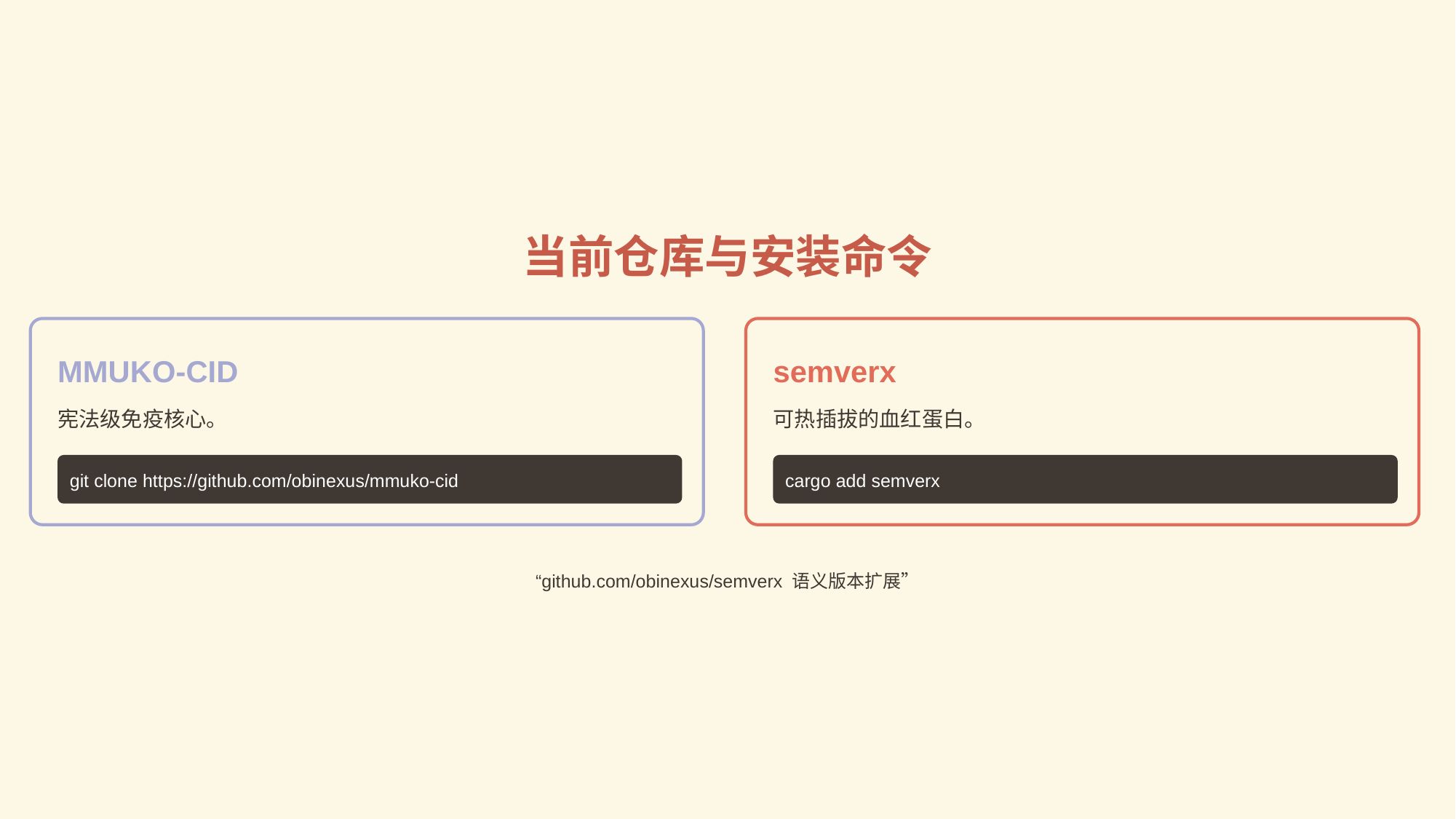

当前仓库与安装命令

MMUKO-CID
semverx
宪法级免疫核心。
可热插拔的血红蛋白。

git clone https://github.com/obinexus/mmuko-cid
cargo add semverx
“github.com/obinexus/semverx 语义版本扩展”